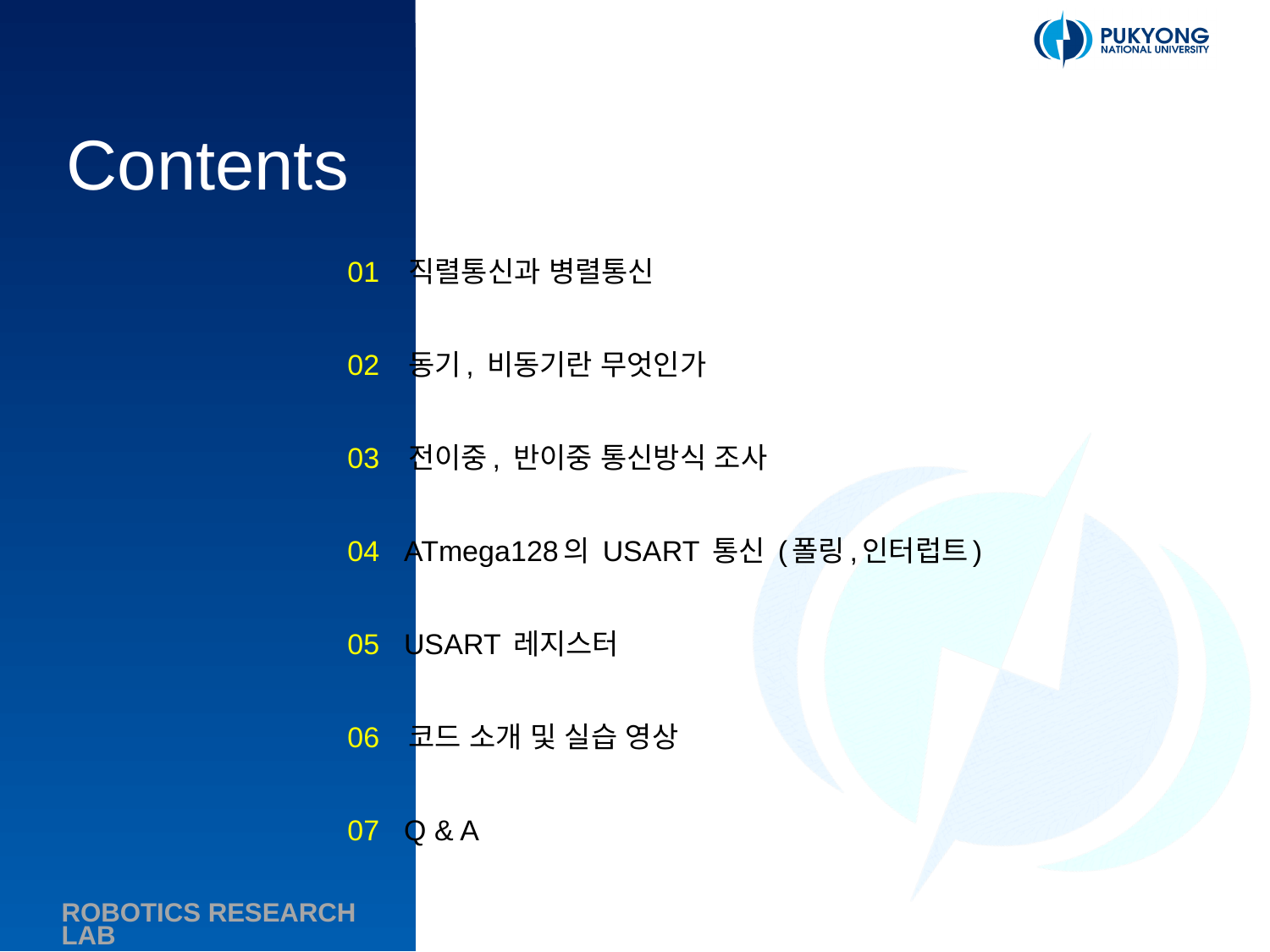

01   직렬통신과 병렬통신

02   동기, 비동기란 무엇인가

03   전이중, 반이중 통신방식 조사

04   ATmega128의 USART 통신 (폴링,인터럽트)

05   USART 레지스터

06   코드 소개 및 실습 영상

07   Q & A

2